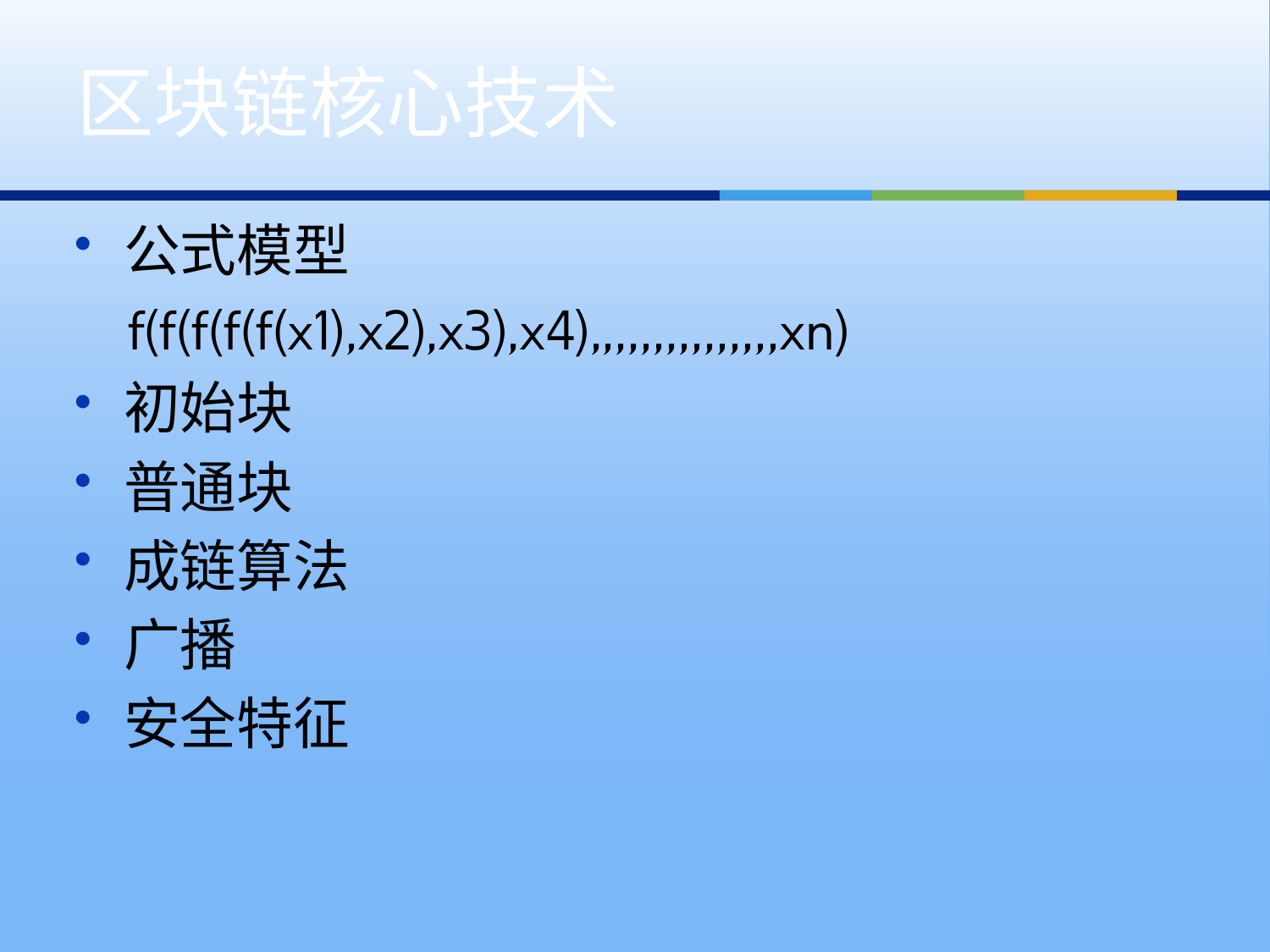

# 区块链核心技术
公式模型
   f(f(f(f(f(x1),x2),x3),x4),,,,,,,,,,,,,,,xn)
初始块
普通块
成链算法
广播
安全特征